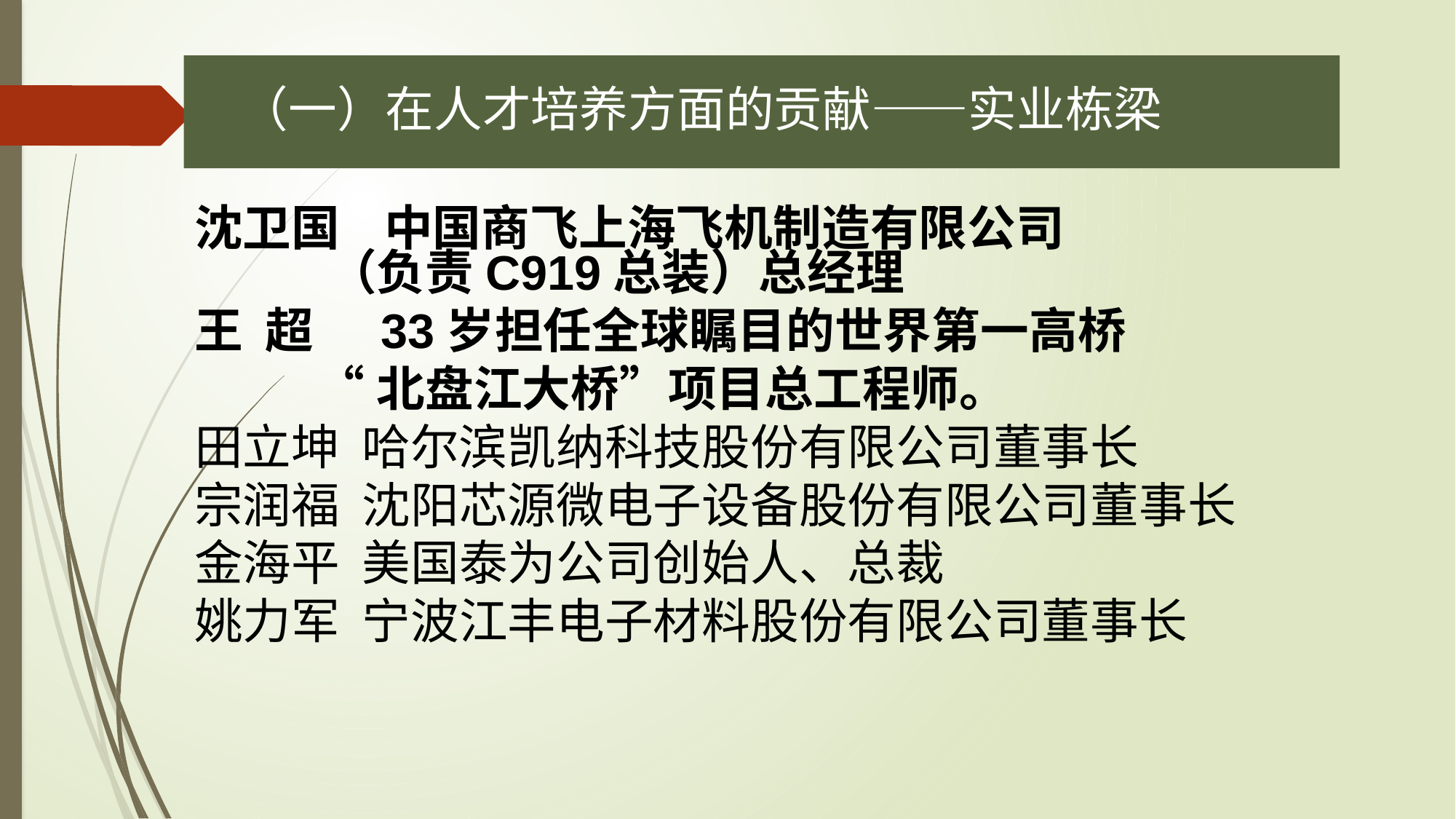

（一）在人才培养方面的贡献——实业栋梁
沈卫国    中国商飞上海飞机制造有限公司
           （负责C919总装）总经理
王  超     33岁担任全球瞩目的世界第一高桥
           “北盘江大桥”项目总工程师。
田立坤  哈尔滨凯纳科技股份有限公司董事长
宗润福  沈阳芯源微电子设备股份有限公司董事长
金海平  美国泰为公司创始人、总裁
姚力军  宁波江丰电子材料股份有限公司董事长